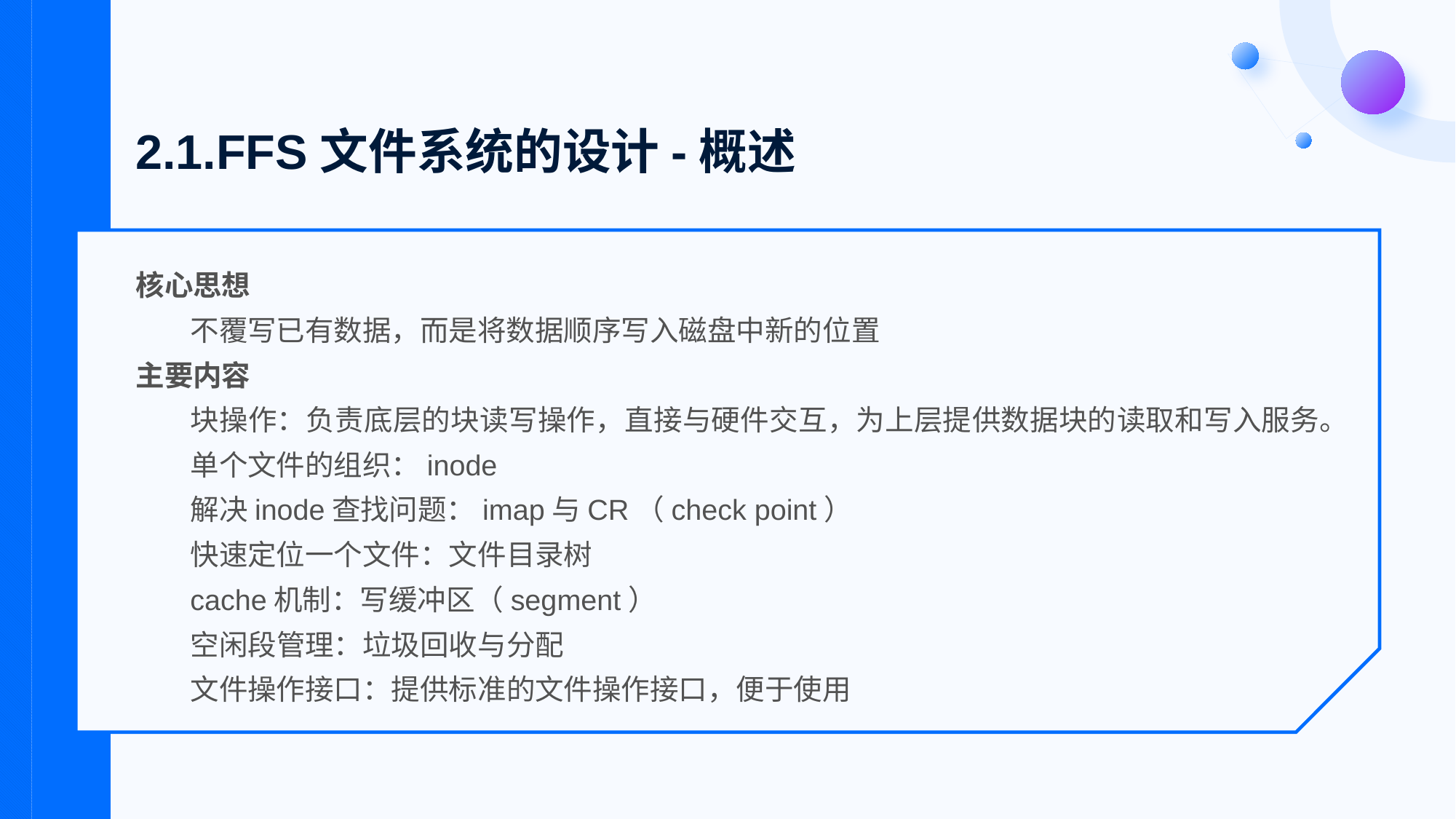

# 2.1.FFS文件系统的设计-概述
核心思想
不覆写已有数据，而是将数据顺序写入磁盘中新的位置
主要内容
块操作：负责底层的块读写操作，直接与硬件交互，为上层提供数据块的读取和写入服务。
单个文件的组织：inode
解决inode查找问题：imap与CR（check point）
快速定位一个文件：文件目录树
cache机制：写缓冲区（segment）
空闲段管理：垃圾回收与分配
文件操作接口：提供标准的文件操作接口，便于使用